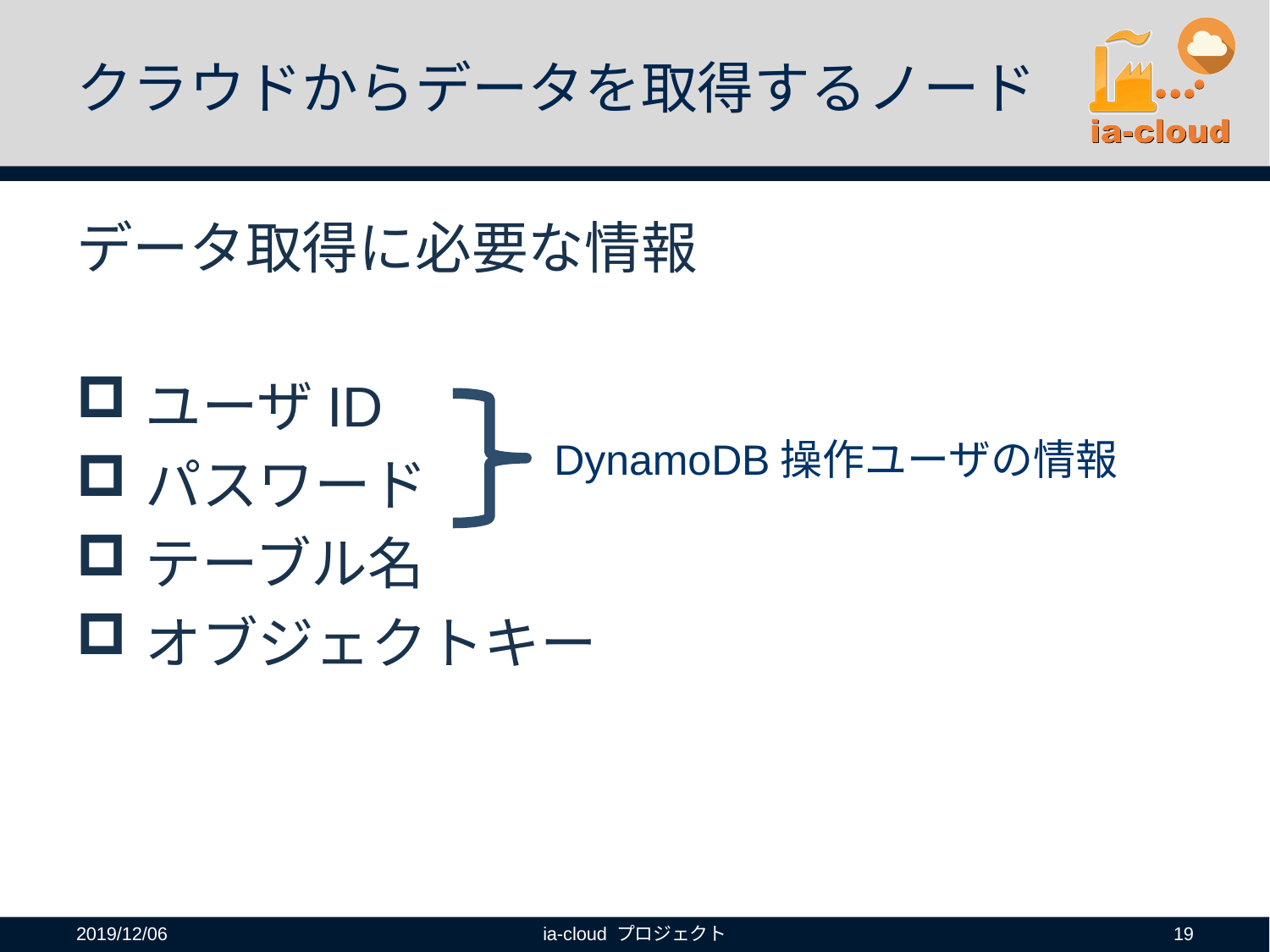

# クラウドからデータを取得するノード
データ取得に必要な情報

ユーザID
パスワード
テーブル名
オブジェクトキー

DynamoDB操作ユーザの情報
2019/12/06
ia-cloud プロジェクト
19